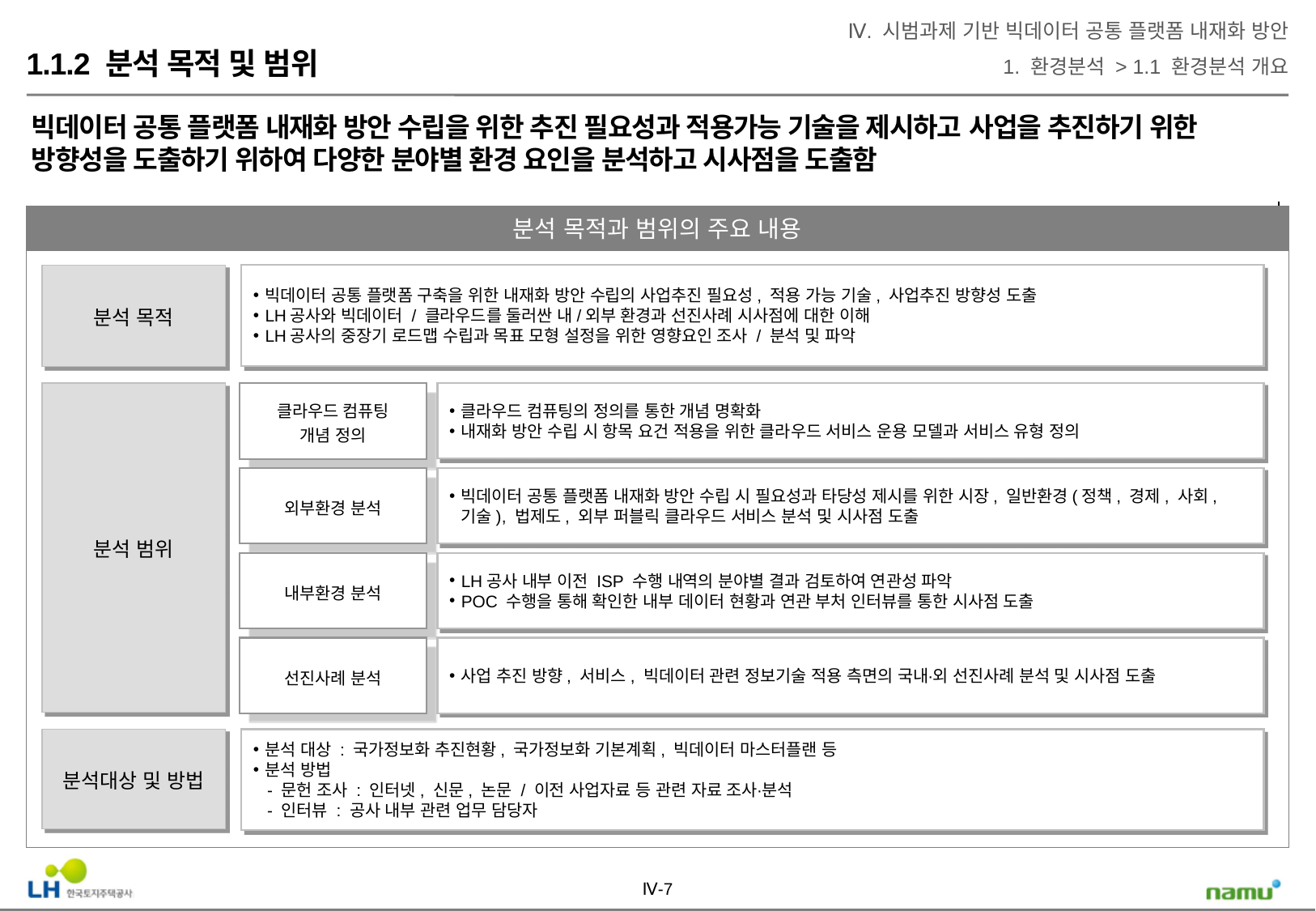

Ⅳ. 시범과제 기반 빅데이터 공통 플랫폼 내재화 방안
1. 환경분석 > 1.1 환경분석 개요
1.1.2 분석 목적 및 범위
빅데이터 공통 플랫폼 내재화 방안 수립을 위한 추진 필요성과 적용가능 기술을 제시하고 사업을 추진하기 위한 방향성을 도출하기 위하여 다양한 분야별 환경 요인을 분석하고 시사점을 도출함
분석 목적과 범위의 주요 내용

분석 목적
빅데이터 공통 플랫폼 구축을 위한 내재화 방안 수립의 사업추진 필요성, 적용 가능 기술, 사업추진 방향성 도출
LH공사와 빅데이터 / 클라우드를 둘러싼 내/외부 환경과 선진사례 시사점에 대한 이해
LH공사의 중장기 로드맵 수립과 목표 모형 설정을 위한 영향요인 조사 / 분석 및 파악
분석 범위
클라우드 컴퓨팅
개념 정의
클라우드 컴퓨팅의 정의를 통한 개념 명확화
내재화 방안 수립 시 항목 요건 적용을 위한 클라우드 서비스 운용 모델과 서비스 유형 정의
외부환경 분석
빅데이터 공통 플랫폼 내재화 방안 수립 시 필요성과 타당성 제시를 위한 시장, 일반환경(정책, 경제, 사회, 기술), 법제도, 외부 퍼블릭 클라우드 서비스 분석 및 시사점 도출
내부환경 분석
LH공사 내부 이전 ISP 수행 내역의 분야별 결과 검토하여 연관성 파악
POC 수행을 통해 확인한 내부 데이터 현황과 연관 부처 인터뷰를 통한 시사점 도출
선진사례 분석
사업 추진 방향, 서비스, 빅데이터 관련 정보기술 적용 측면의 국내∙외 선진사례 분석 및 시사점 도출
분석대상 및 방법
분석 대상 : 국가정보화 추진현황, 국가정보화 기본계획, 빅데이터 마스터플랜 등
분석 방법
   - 문헌 조사 : 인터넷, 신문, 논문 / 이전 사업자료 등 관련 자료 조사∙분석
   - 인터뷰 : 공사 내부 관련 업무 담당자